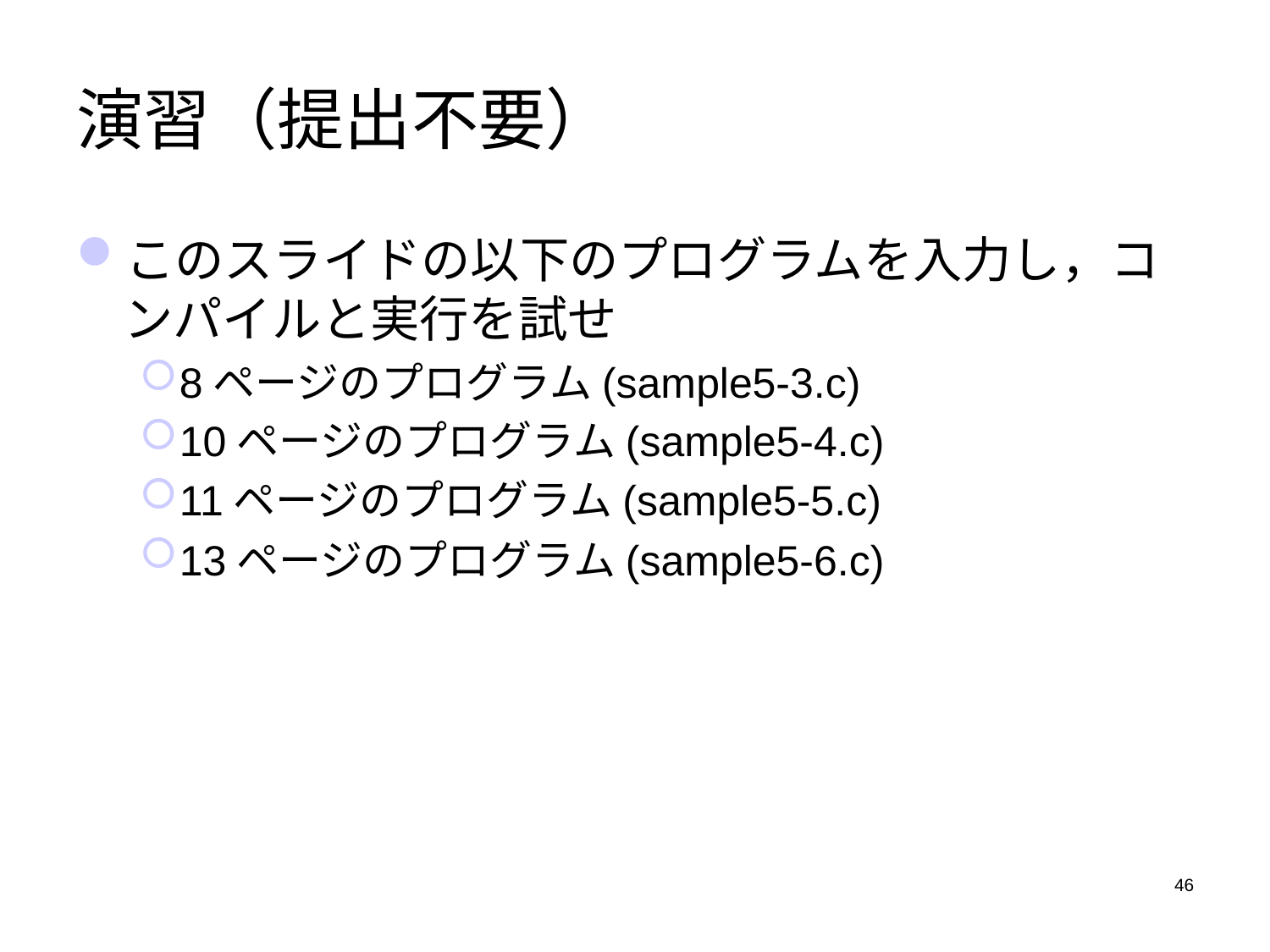

# 演習（提出不要）
このスライドの以下のプログラムを入力し，コンパイルと実行を試せ
8ページのプログラム(sample5-3.c)
10ページのプログラム(sample5-4.c)
11ページのプログラム(sample5-5.c)
13ページのプログラム(sample5-6.c)

46